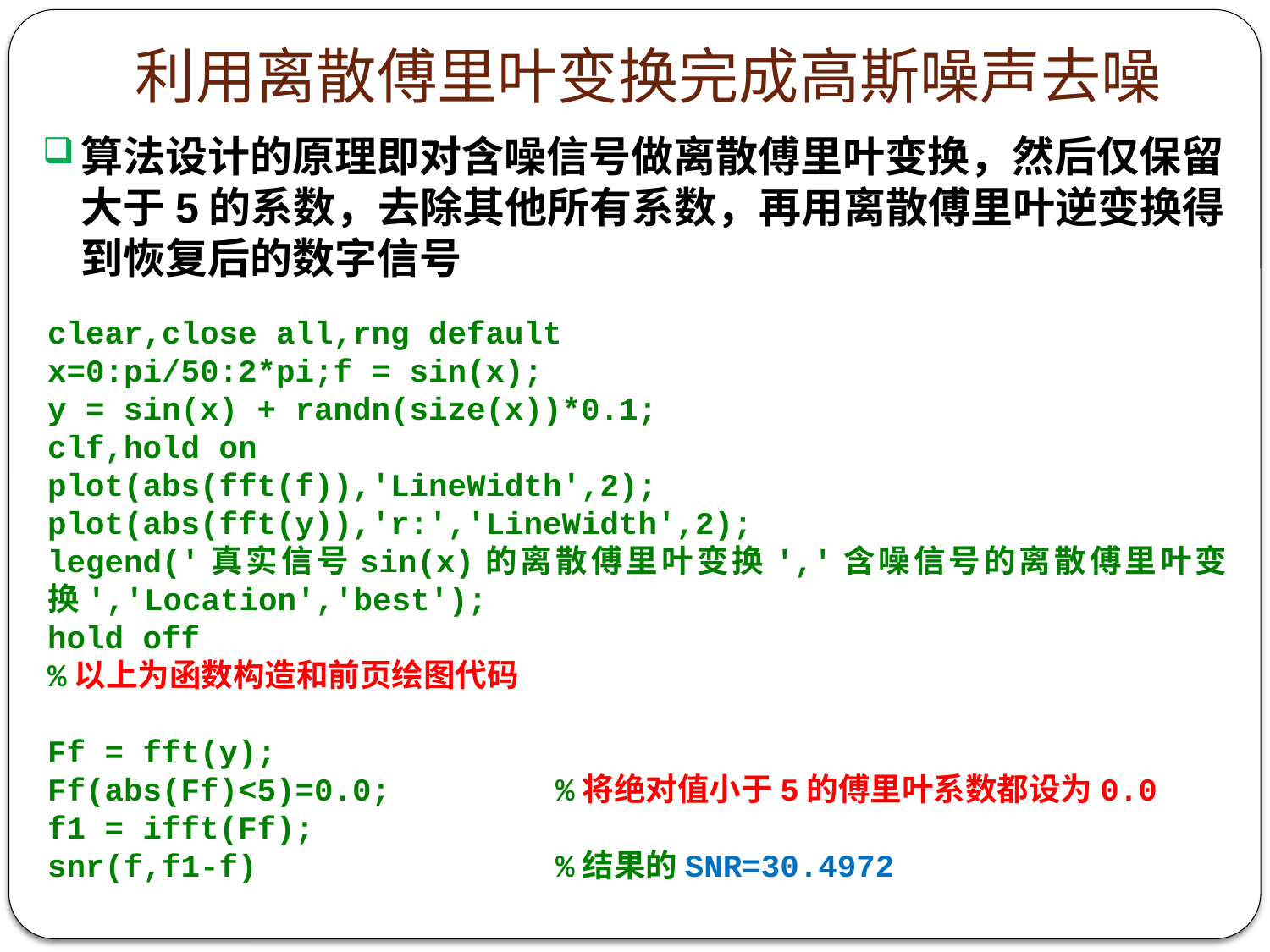

# 利用离散傅里叶变换完成高斯噪声去噪
算法设计的原理即对含噪信号做离散傅里叶变换，然后仅保留大于5的系数，去除其他所有系数，再用离散傅里叶逆变换得到恢复后的数字信号
clear,close all,rng default
x=0:pi/50:2*pi;f = sin(x);
y = sin(x) + randn(size(x))*0.1;
clf,hold on
plot(abs(fft(f)),'LineWidth',2);
plot(abs(fft(y)),'r:','LineWidth',2);
legend('真实信号sin(x)的离散傅里叶变换','含噪信号的离散傅里叶变换','Location','best');
hold off
%以上为函数构造和前页绘图代码

Ff = fft(y);
Ff(abs(Ff)<5)=0.0;		%将绝对值小于5的傅里叶系数都设为0.0
f1 = ifft(Ff);
snr(f,f1-f)			%结果的SNR=30.4972